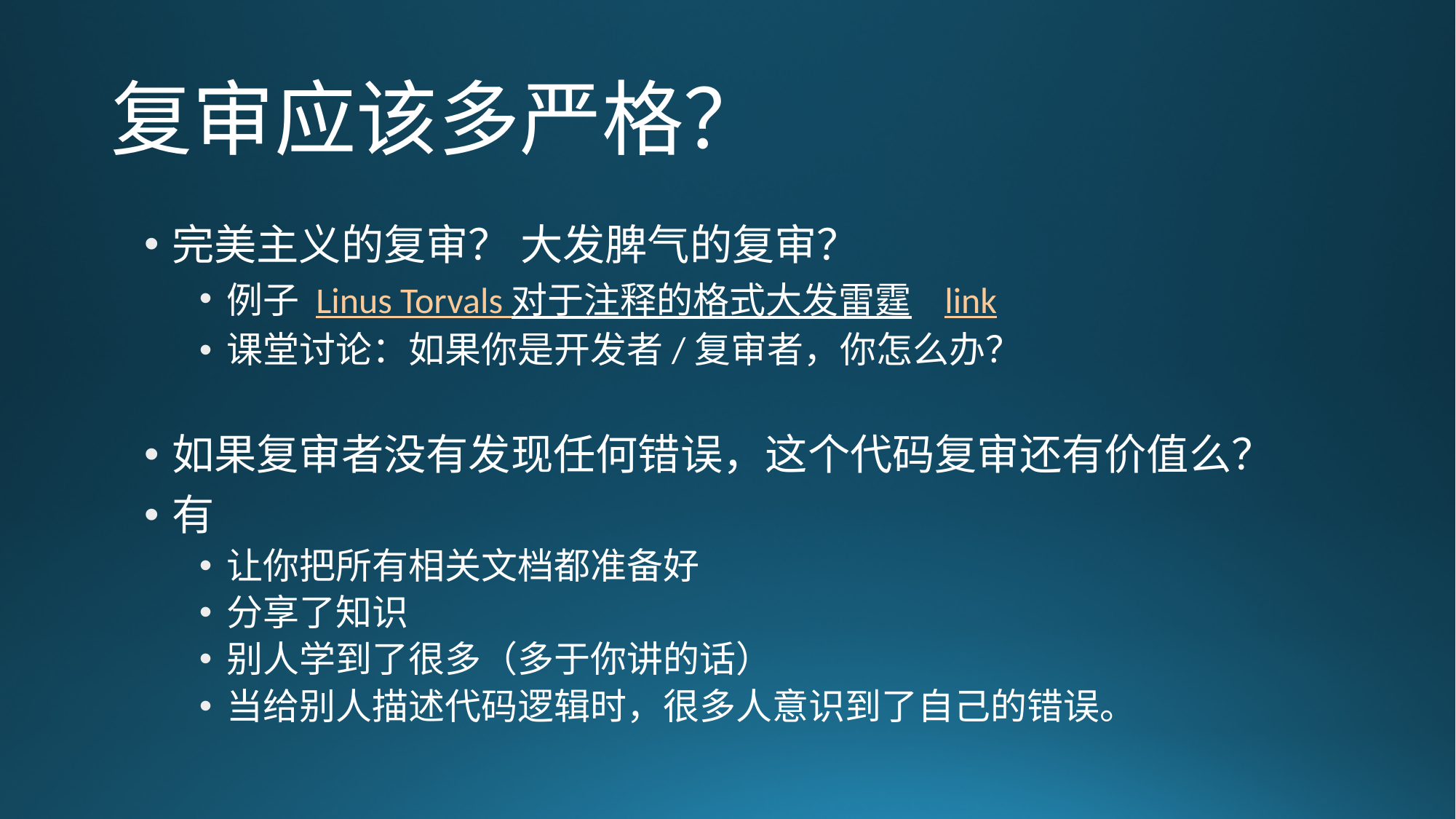

# 复审应该多严格？
完美主义的复审？ 大发脾气的复审？
例子 Linus Torvals 对于注释的格式大发雷霆   link
课堂讨论：如果你是开发者/复审者，你怎么办？

如果复审者没有发现任何错误，这个代码复审还有价值么？
有
让你把所有相关文档都准备好
分享了知识
别人学到了很多（多于你讲的话）
当给别人描述代码逻辑时，很多人意识到了自己的错误。